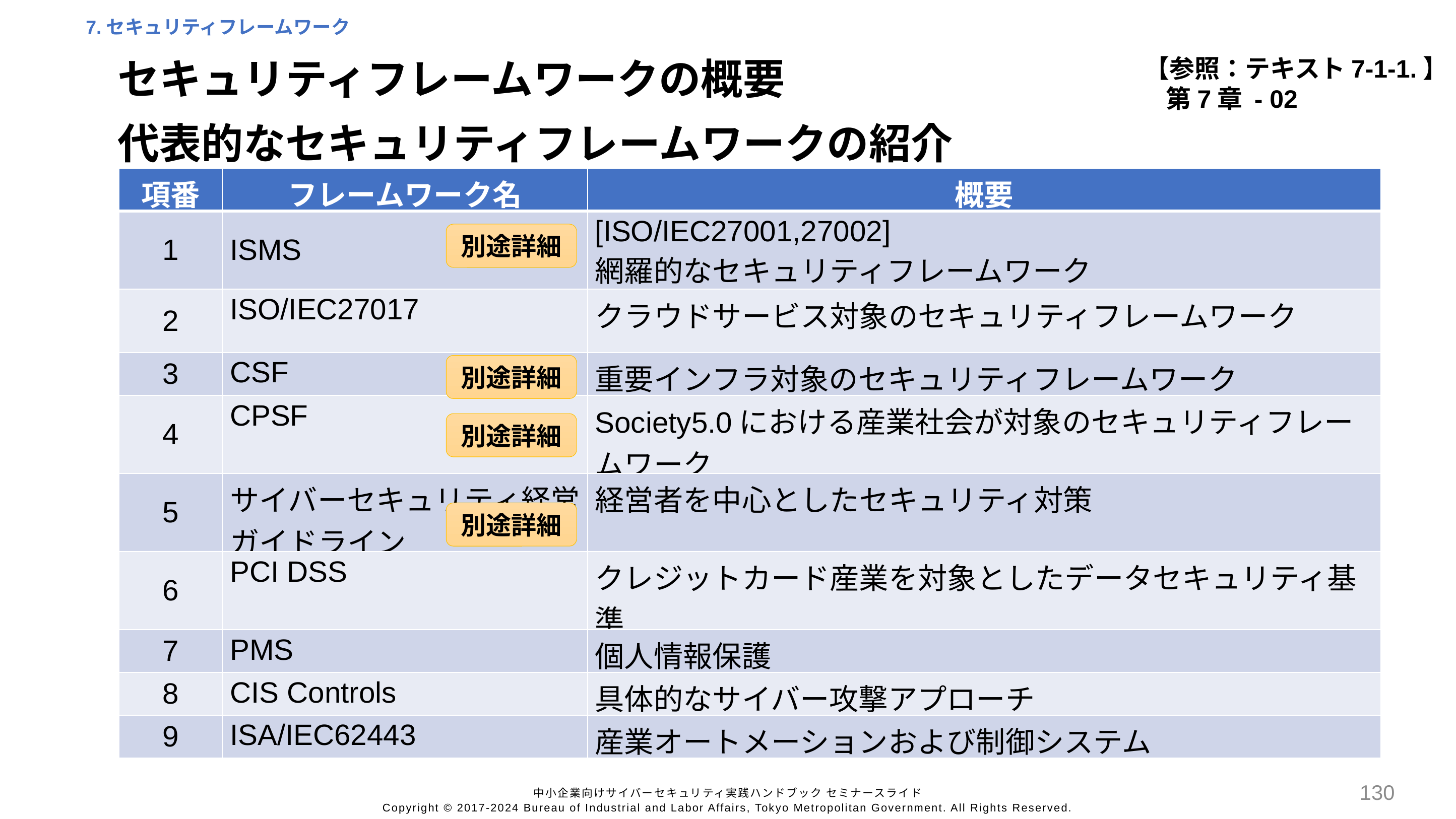

7.セキュリティフレームワーク
【参照：テキスト7-1-1.】
第7章 - 02
セキュリティフレームワークの概要
代表的なセキュリティフレームワークの紹介
| 項番 | フレームワーク名 | 概要 |
| --- | --- | --- |
| 1 | ISMS | [ISO/IEC27001,27002] 網羅的なセキュリティフレームワーク |
| 2 | ISO/IEC27017 | クラウドサービス対象のセキュリティフレームワーク |
| 3 | CSF | 重要インフラ対象のセキュリティフレームワーク |
| 4 | CPSF | Society5.0における産業社会が対象のセキュリティフレームワーク |
| 5 | サイバーセキュリティ経営ガイドライン | 経営者を中心としたセキュリティ対策 |
| 6 | PCI DSS | クレジットカード産業を対象としたデータセキュリティ基準 |
| 7 | PMS | 個人情報保護 |
| 8 | CIS Controls | 具体的なサイバー攻撃アプローチ |
| 9 | ISA/IEC62443 | 産業オートメーションおよび制御システム |

別途詳細
別途詳細
別途詳細
別途詳細
130